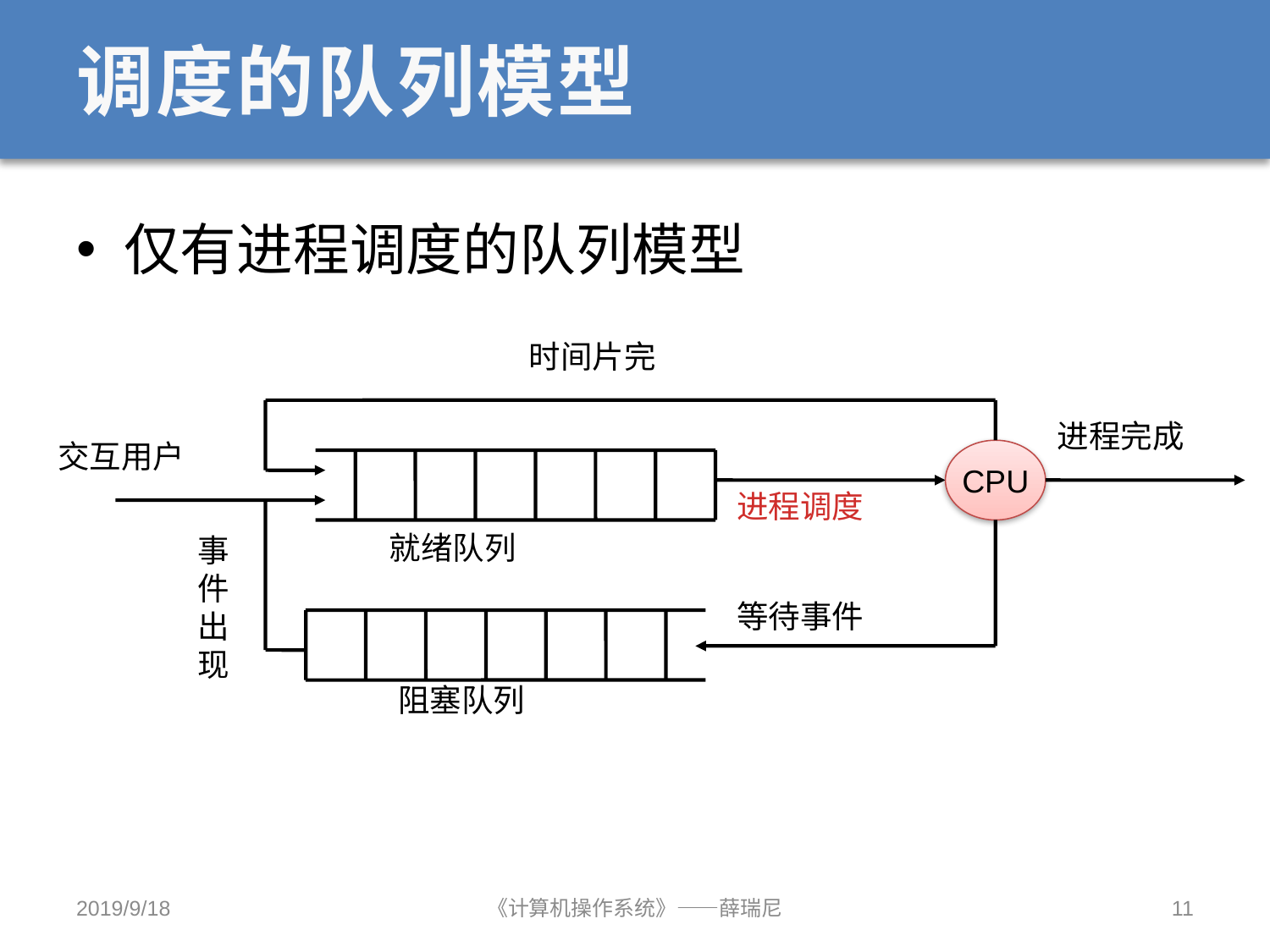

# 调度的队列模型
仅有进程调度的队列模型
时间片完

进程完成
交互用户
CPU

进程调度

就绪队列
事件出现
等待事件

阻塞队列

2019/9/18
《计算机操作系统》——薛瑞尼
11